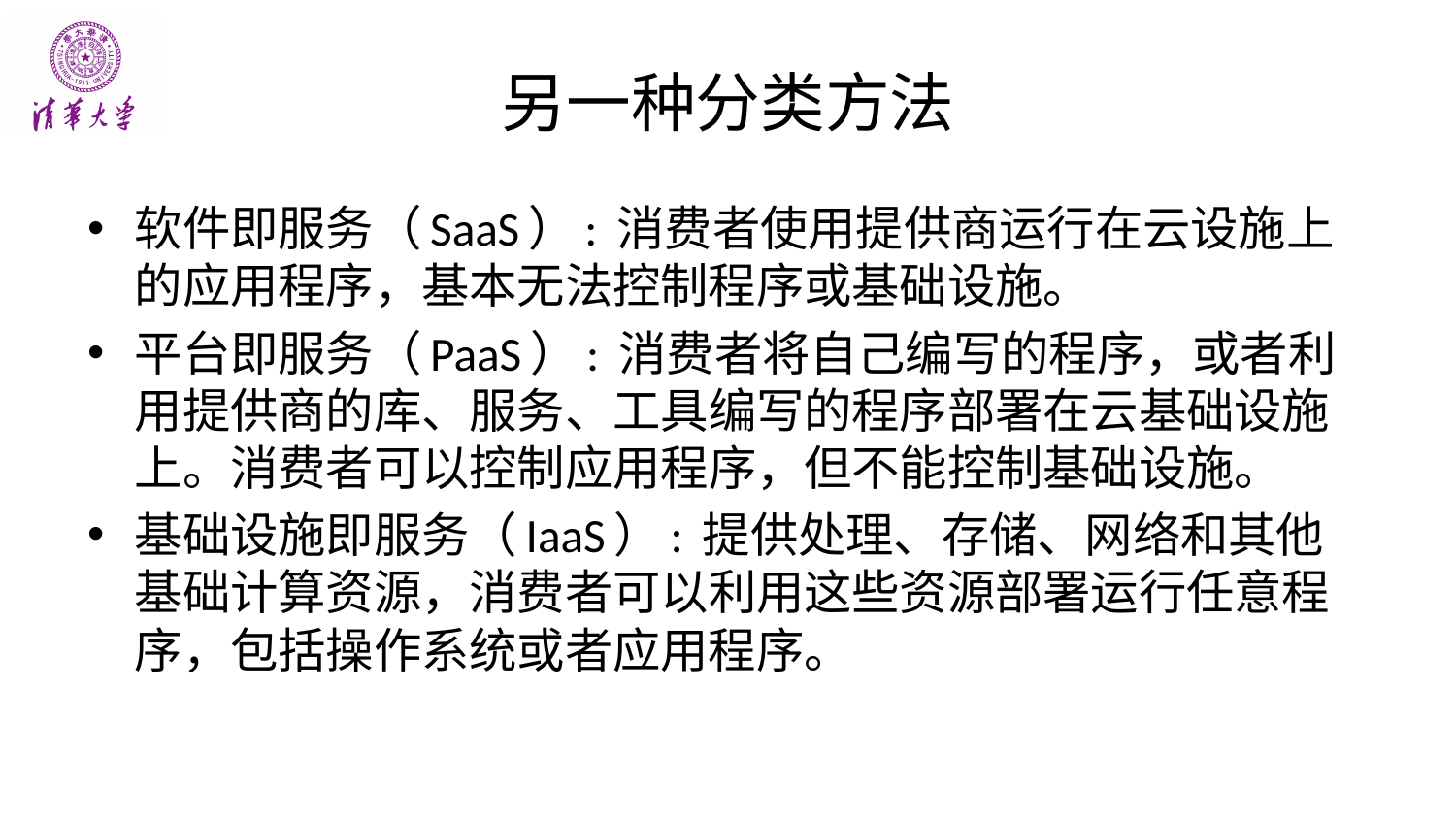

# 另一种分类方法
软件即服务（SaaS）: 消费者使用提供商运行在云设施上的应用程序，基本无法控制程序或基础设施。
平台即服务（PaaS）: 消费者将自己编写的程序，或者利用提供商的库、服务、工具编写的程序部署在云基础设施上。消费者可以控制应用程序，但不能控制基础设施。
基础设施即服务（IaaS）: 提供处理、存储、网络和其他基础计算资源，消费者可以利用这些资源部署运行任意程序，包括操作系统或者应用程序。